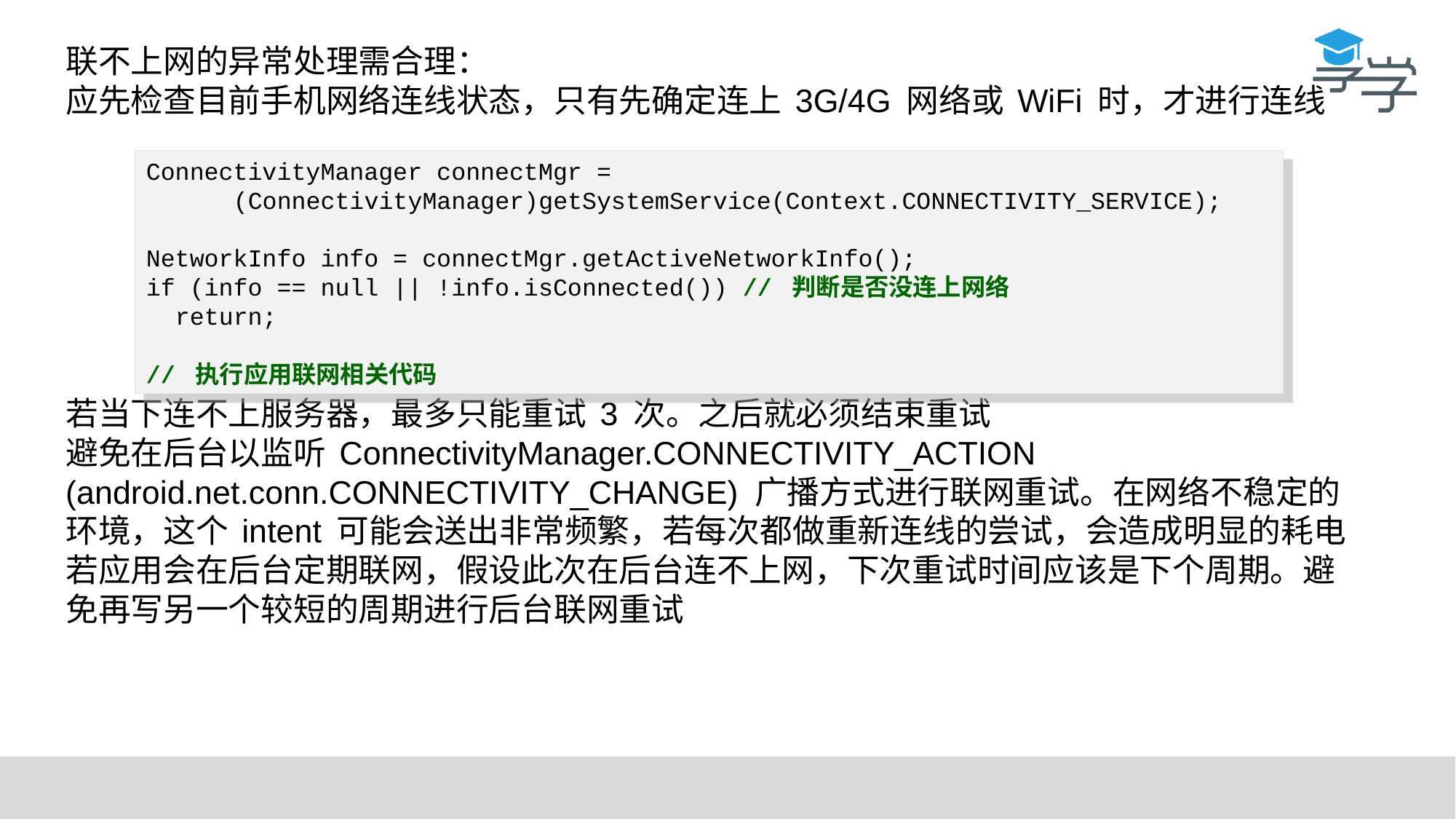

联不上网的异常处理需合理：
应先检查目前手机网络连线状态，只有先确定连上 3G/4G 网络或 WiFi 时，才进行连线

若当下连不上服务器，最多只能重试 3 次。之后就必须结束重试
避免在后台以监听 ConnectivityManager.CONNECTIVITY_ACTION (android.net.conn.CONNECTIVITY_CHANGE) 广播方式进行联网重试。在网络不稳定的环境，这个 intent 可能会送出非常频繁，若每次都做重新连线的尝试，会造成明显的耗电
若应用会在后台定期联网，假设此次在后台连不上网，下次重试时间应该是下个周期。避免再写另一个较短的周期进行后台联网重试

ConnectivityManager connectMgr =
      (ConnectivityManager)getSystemService(Context.CONNECTIVITY_SERVICE);

NetworkInfo info = connectMgr.getActiveNetworkInfo();
if (info == null || !info.isConnected()) // 判断是否没连上网络
  return;

// 执行应用联网相关代码
39